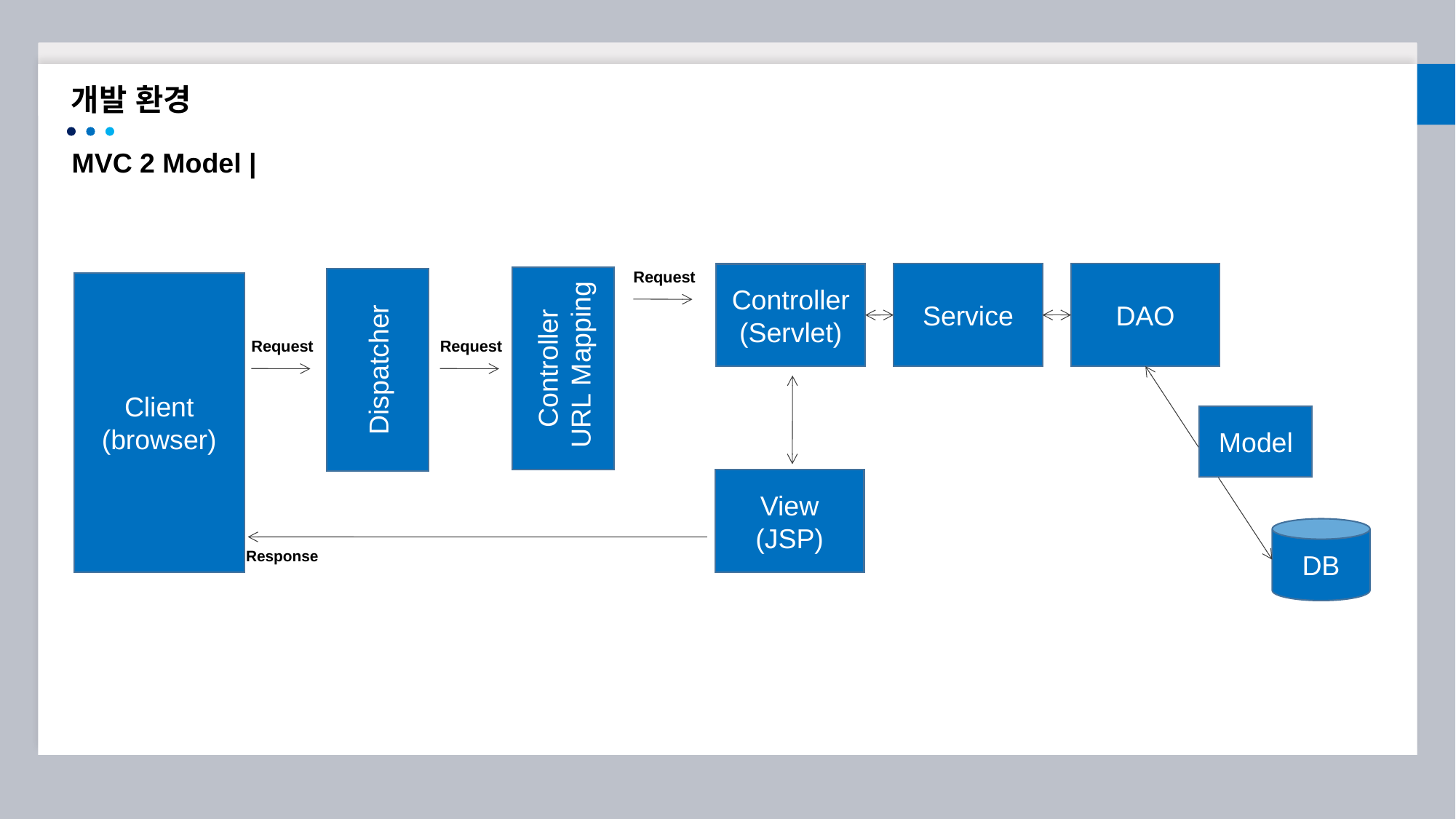

개발 환경

MVC 2 Model |
Request
Service
DAO
Controller
(Servlet)
Dispatcher
Client
(browser)
Controller
 URL Mapping
Request
Request
Model
View
(JSP)
DB
Response